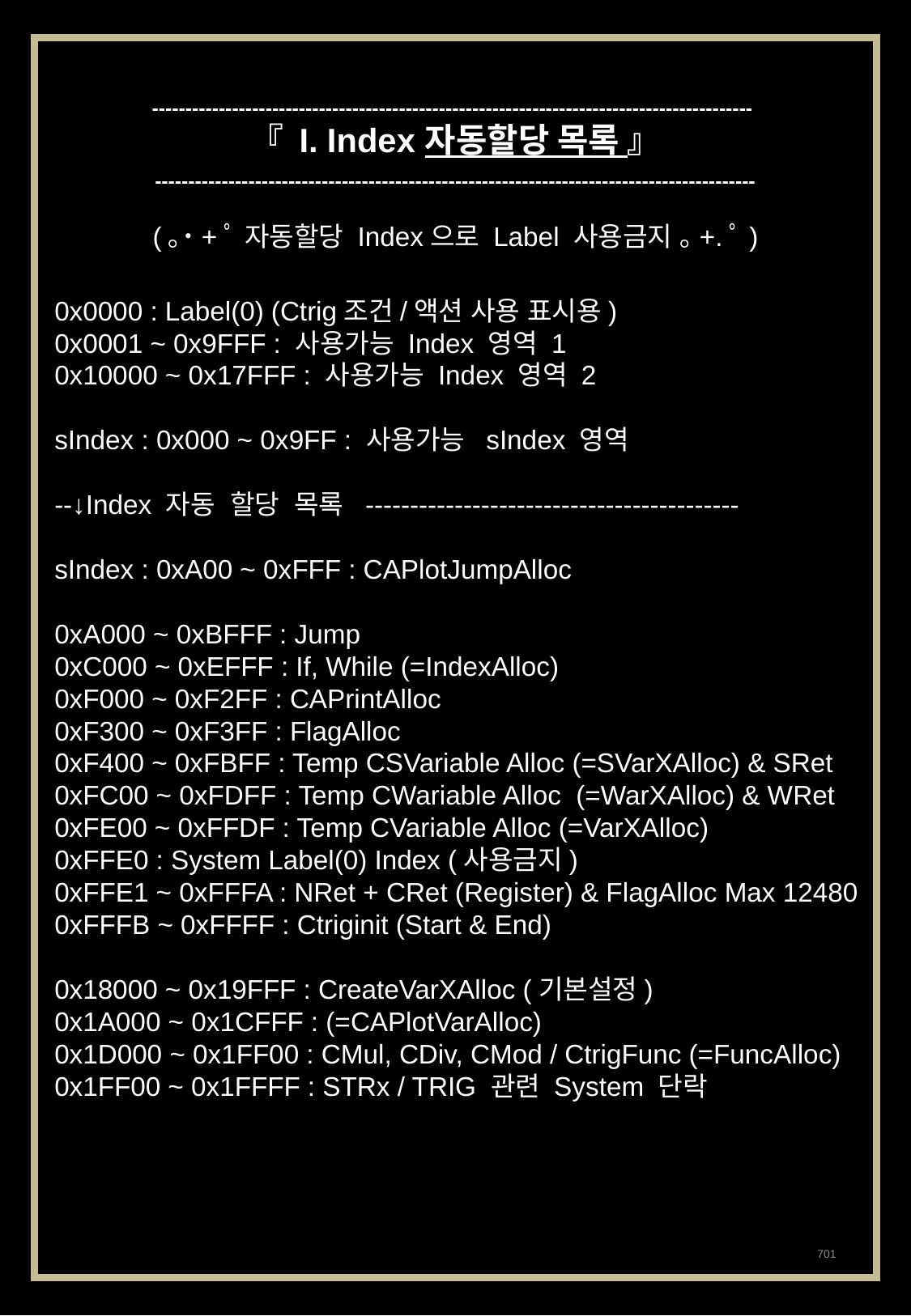

------------------------------------------------------------------------------------------
『 I. Index 자동할당 목록 』
------------------------------------------------------------------------------------------
(｡˙+ﾟ 자동할당 Index으로 Label 사용금지 ｡+.ﾟ)
0x0000 : Label(0) (Ctrig조건/액션 사용 표시용)
0x0001 ~ 0x9FFF : 사용가능 Index 영역 1
0x10000 ~ 0x17FFF : 사용가능 Index 영역 2

sIndex : 0x000 ~ 0x9FF : 사용가능  sIndex 영역

--↓Index 자동  할당  목록  ------------------------------------------

sIndex : 0xA00 ~ 0xFFF : CAPlotJumpAlloc

0xA000 ~ 0xBFFF : Jump
0xC000 ~ 0xEFFF : If, While (=IndexAlloc)
0xF000 ~ 0xF2FF : CAPrintAlloc
0xF300 ~ 0xF3FF : FlagAlloc
0xF400 ~ 0xFBFF : Temp CSVariable Alloc (=SVarXAlloc) & SRet
0xFC00 ~ 0xFDFF : Temp CWariable Alloc  (=WarXAlloc) & WRet
0xFE00 ~ 0xFFDF : Temp CVariable Alloc (=VarXAlloc)
0xFFE0 : System Label(0) Index (사용금지)
0xFFE1 ~ 0xFFFA : NRet + CRet (Register) & FlagAlloc Max 12480
0xFFFB ~ 0xFFFF : Ctriginit (Start & End)

0x18000 ~ 0x19FFF : CreateVarXAlloc (기본설정)
0x1A000 ~ 0x1CFFF : (=CAPlotVarAlloc)
0x1D000 ~ 0x1FF00 : CMul, CDiv, CMod / CtrigFunc (=FuncAlloc)
0x1FF00 ~ 0x1FFFF : STRx / TRIG 관련 System 단락
701